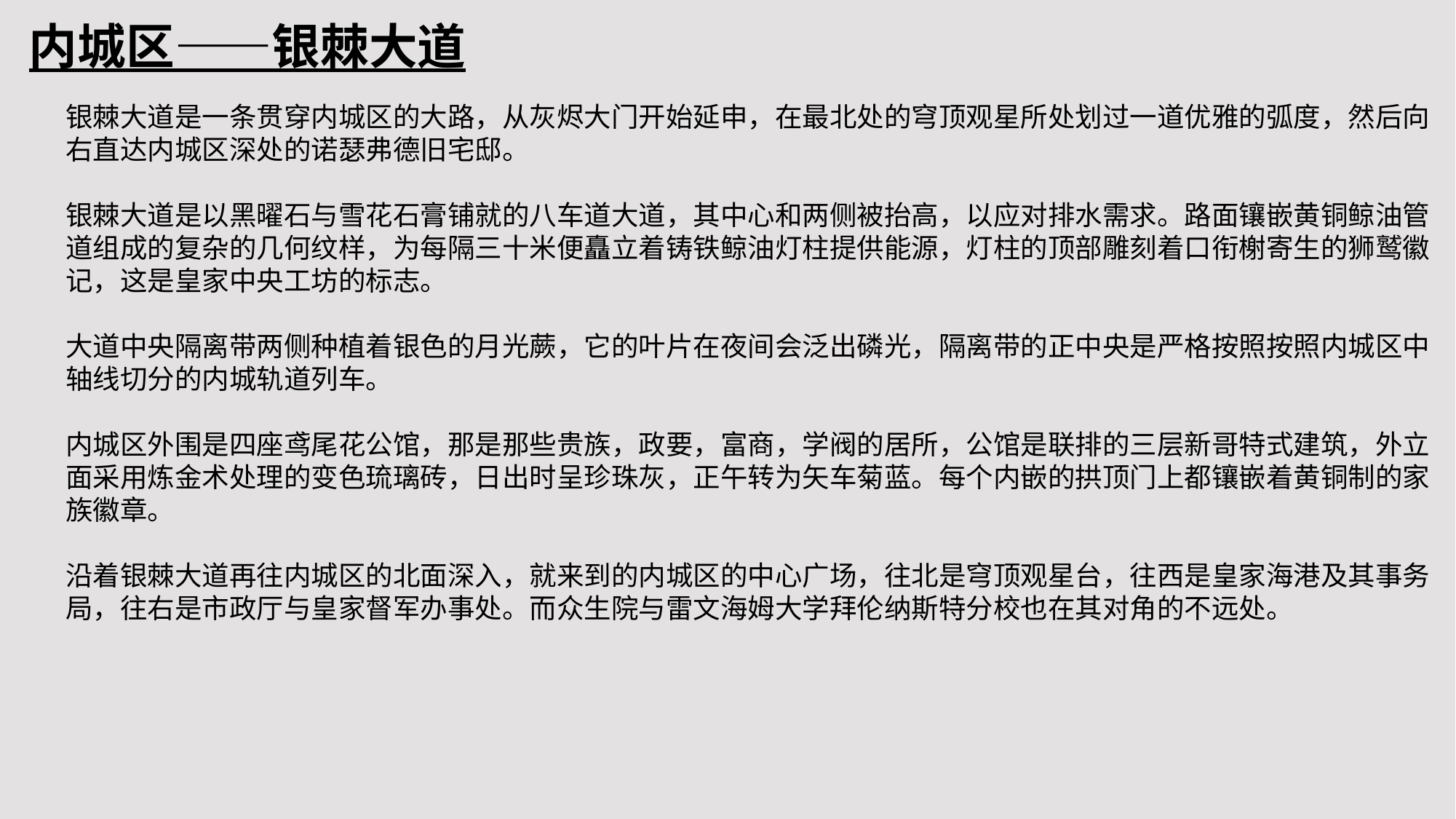

内城区——银棘大道
银棘大道是一条贯穿内城区的大路，从灰烬大门开始延申，在最北处的穹顶观星所处划过一道优雅的弧度，然后向右直达内城区深处的诺瑟弗德旧宅邸。

银棘大道是以黑曜石与雪花石膏铺就的八车道大道，其中心和两侧被抬高，以应对排水需求。路面镶嵌黄铜鲸油管道组成的复杂的几何纹样，为每隔三十米便矗立着铸铁鲸油灯柱提供能源，灯柱的顶部雕刻着口衔榭寄生的狮鹫徽记，这是皇家中央工坊的标志。

大道中央隔离带两侧种植着银色的月光蕨，它的叶片在夜间会泛出磷光，隔离带的正中央是严格按照按照内城区中轴线切分的内城轨道列车。

内城区外围是四座鸢尾花公馆，那是那些贵族，政要，富商，学阀的居所，公馆是联排的三层新哥特式建筑，外立面采用炼金术处理的变色琉璃砖，日出时呈珍珠灰，正午转为矢车菊蓝。每个内嵌的拱顶门上都镶嵌着黄铜制的家族徽章。

沿着银棘大道再往内城区的北面深入，就来到的内城区的中心广场，往北是穹顶观星台，往西是皇家海港及其事务局，往右是市政厅与皇家督军办事处。而众生院与雷文海姆大学拜伦纳斯特分校也在其对角的不远处。